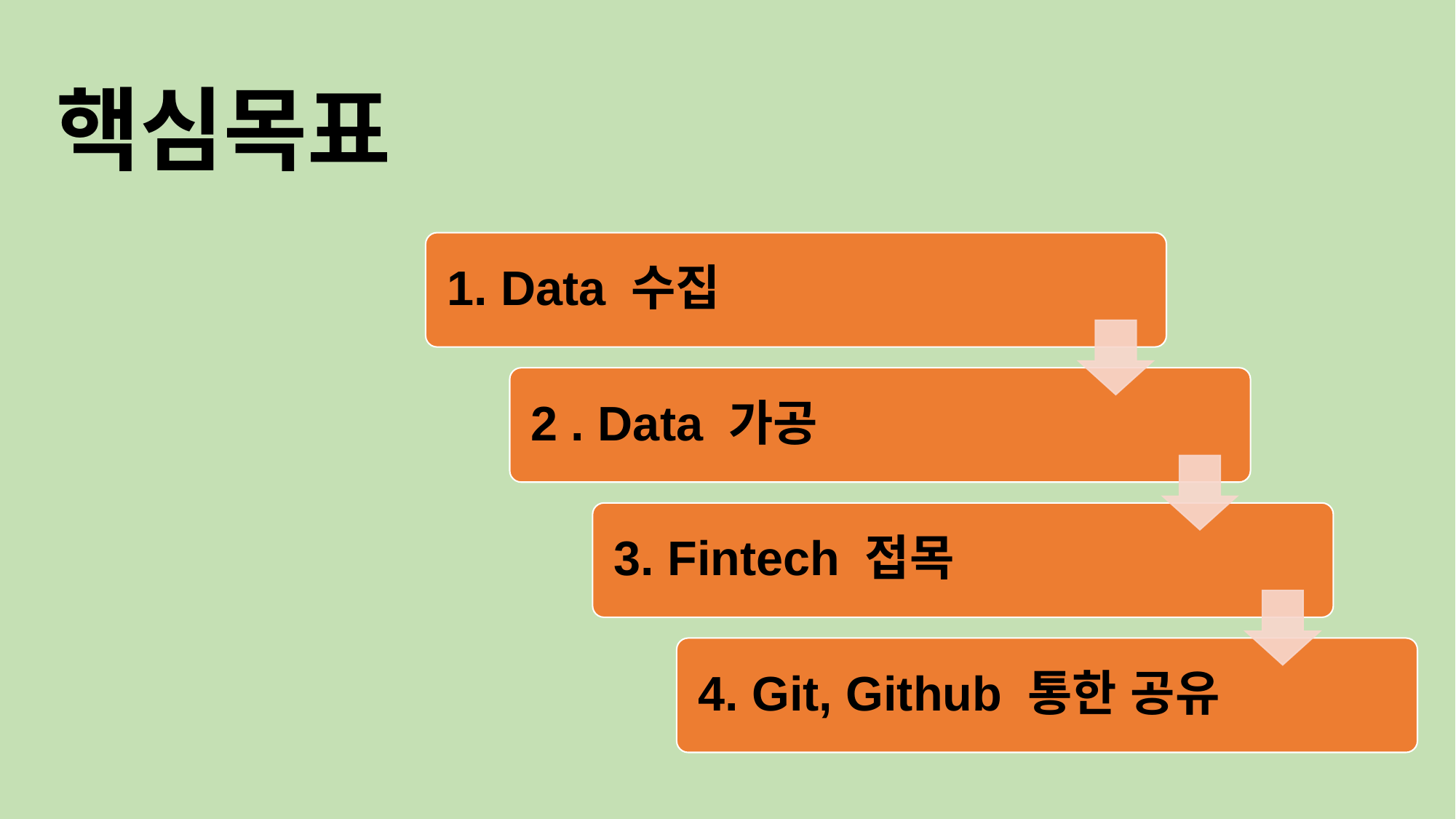

# 핵심목표
1. Data 수집
2 . Data 가공
3. Fintech 접목
4. Git, Github 통한 공유